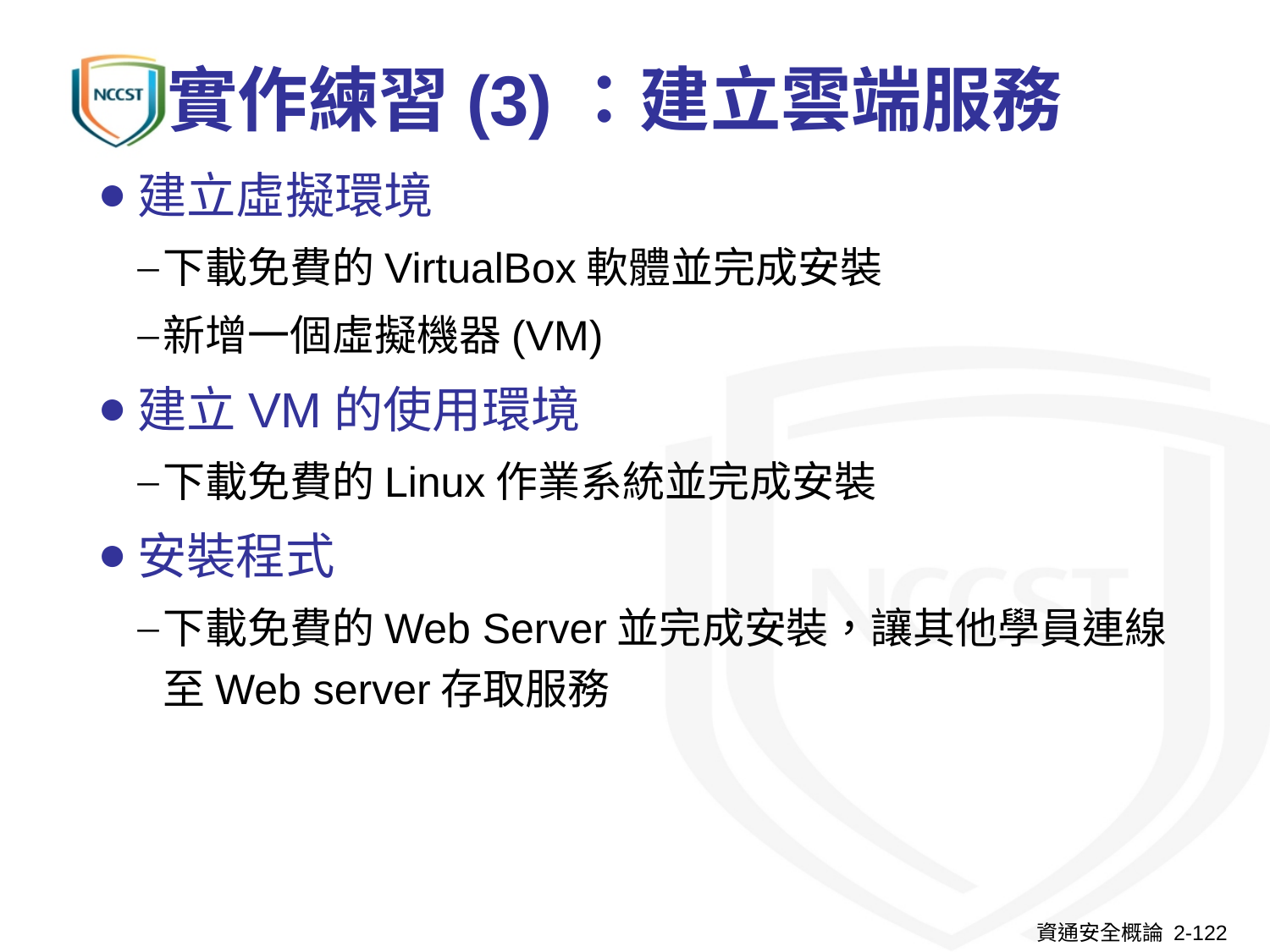

# 實作練習(3)：建立雲端服務
建立虛擬環境
下載免費的VirtualBox軟體並完成安裝
新增一個虛擬機器(VM)
建立VM的使用環境
下載免費的Linux作業系統並完成安裝
安裝程式
下載免費的Web Server並完成安裝，讓其他學員連線至Web server存取服務